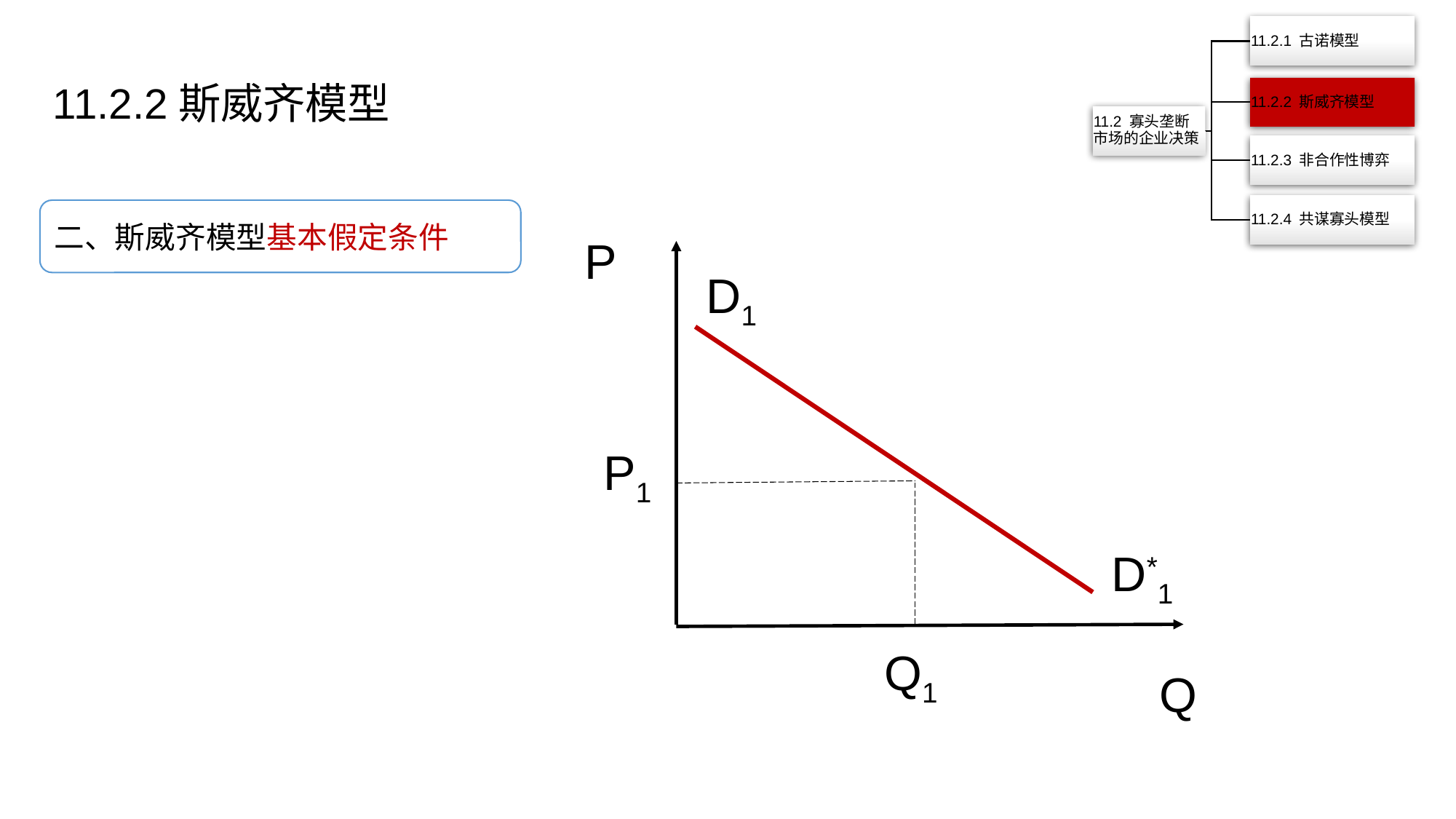

11.2 寡头垄断市场的企业决策
11.2.1 古诺模型
11.2.2 斯威齐模型
11.2.3 非合作性博弈
11.2.4 共谋寡头模型
11.2.2斯威齐模型
二、斯威齐模型基本假定条件
P
D1
P1
D*1
Q1
Q